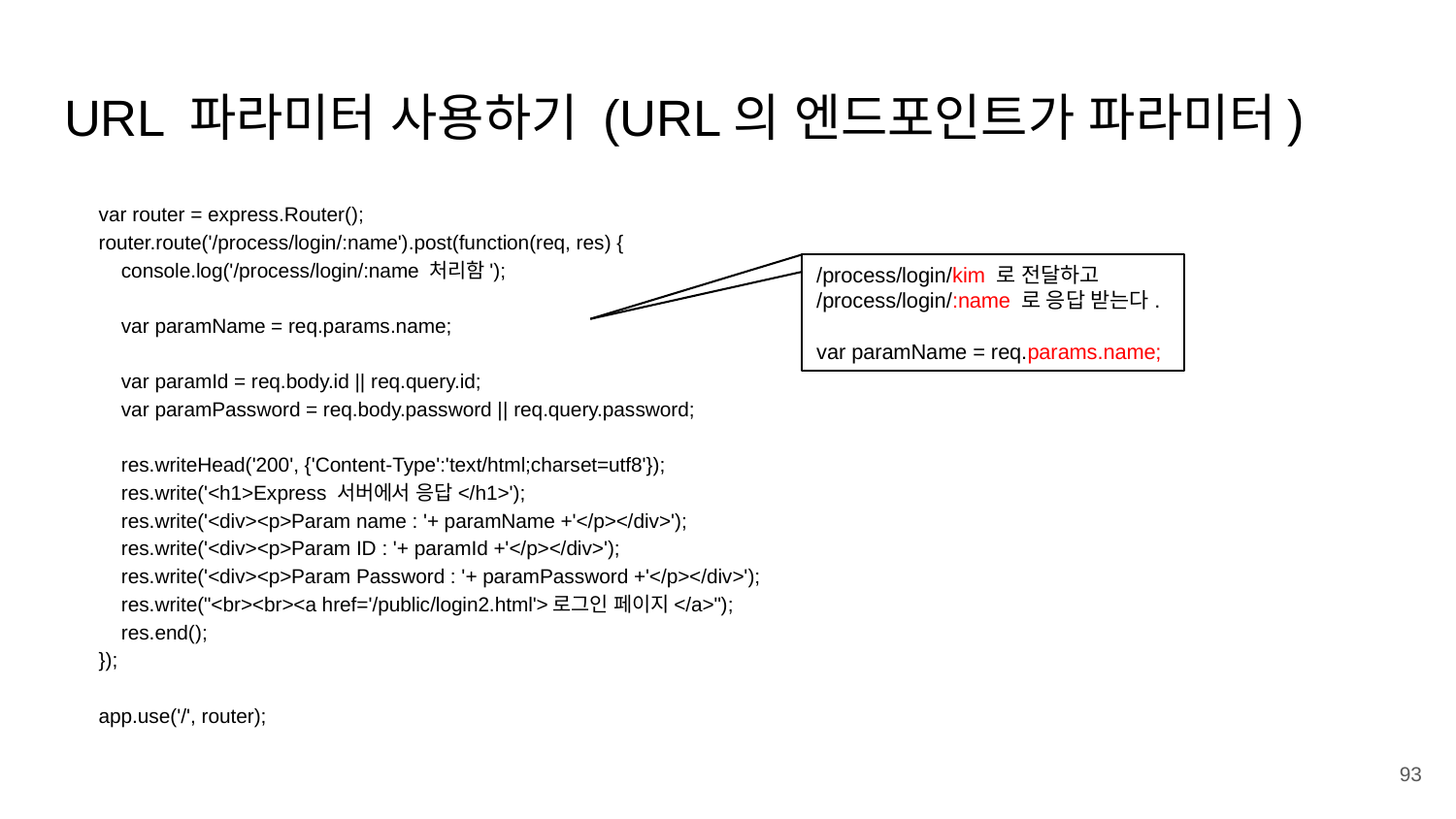

# URL 파라미터 사용하기 (URL의 엔드포인트가 파라미터)
var router = express.Router();
router.route('/process/login/:name').post(function(req, res) {
    console.log('/process/login/:name 처리함');

    var paramName = req.params.name;

    var paramId = req.body.id || req.query.id;
    var paramPassword = req.body.password || req.query.password;

    res.writeHead('200', {'Content-Type':'text/html;charset=utf8'});
    res.write('<h1>Express 서버에서 응답</h1>');
    res.write('<div><p>Param name : '+ paramName +'</p></div>');
    res.write('<div><p>Param ID : '+ paramId +'</p></div>');
    res.write('<div><p>Param Password : '+ paramPassword +'</p></div>');
    res.write("<br><br><a href='/public/login2.html'>로그인 페이지</a>");
    res.end();
});

app.use('/', router);
/process/login/kim 로 전달하고
/process/login/:name 로 응답 받는다.

var paramName = req.params.name;
93